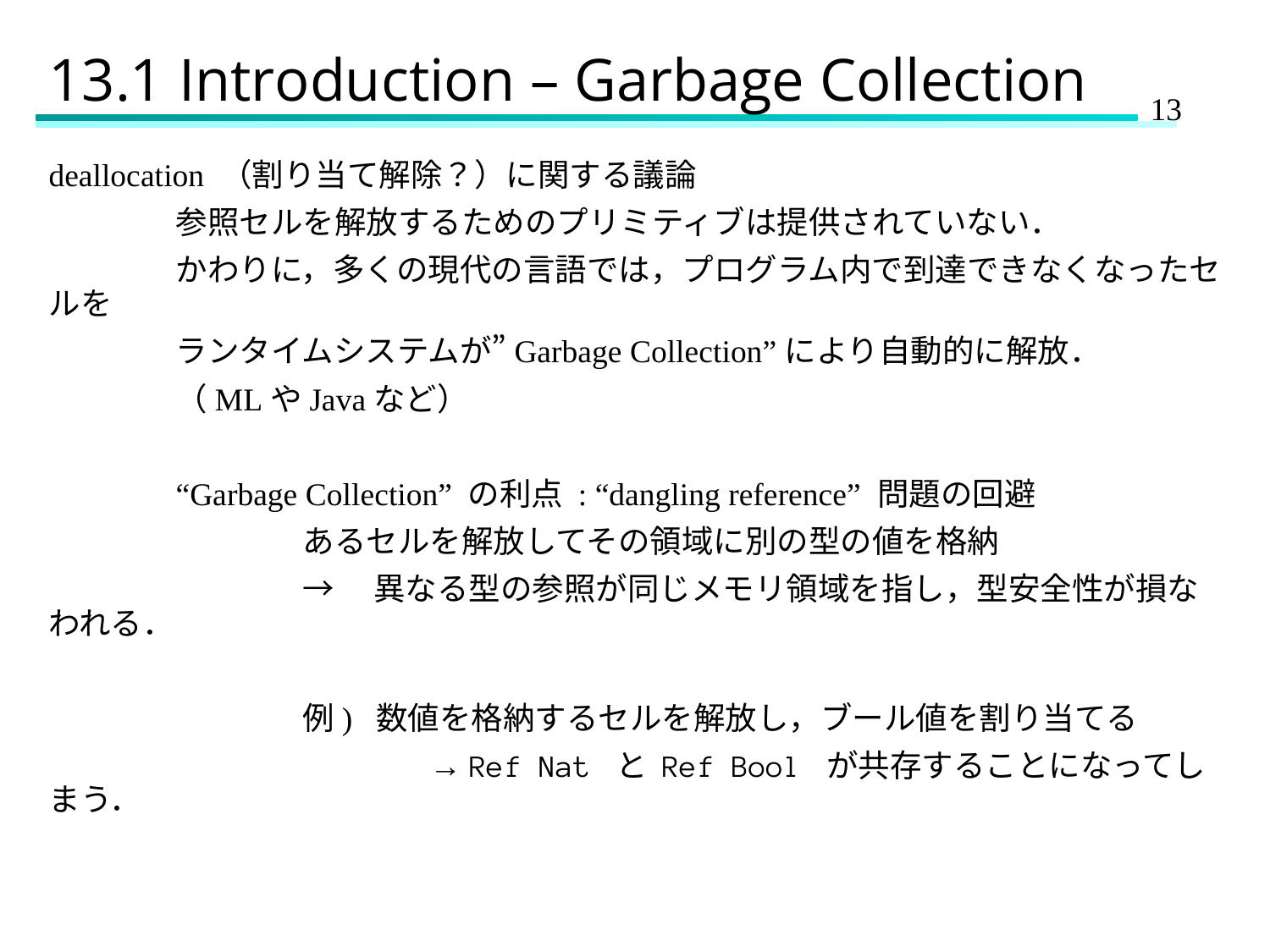

# 13.1 Introduction – Garbage Collection
deallocation （割り当て解除？）に関する議論
	参照セルを解放するためのプリミティブは提供されていない．
	かわりに，多くの現代の言語では，プログラム内で到達できなくなったセルを
	ランタイムシステムが”Garbage Collection”により自動的に解放．
	（MLやJavaなど）

	“Garbage Collection” の利点 : “dangling reference” 問題の回避
		あるセルを解放してその領域に別の型の値を格納
		→　異なる型の参照が同じメモリ領域を指し，型安全性が損なわれる．

		例)  数値を格納するセルを解放し，ブール値を割り当てる
			→ Ref Nat と Ref Bool が共存することになってしまう．